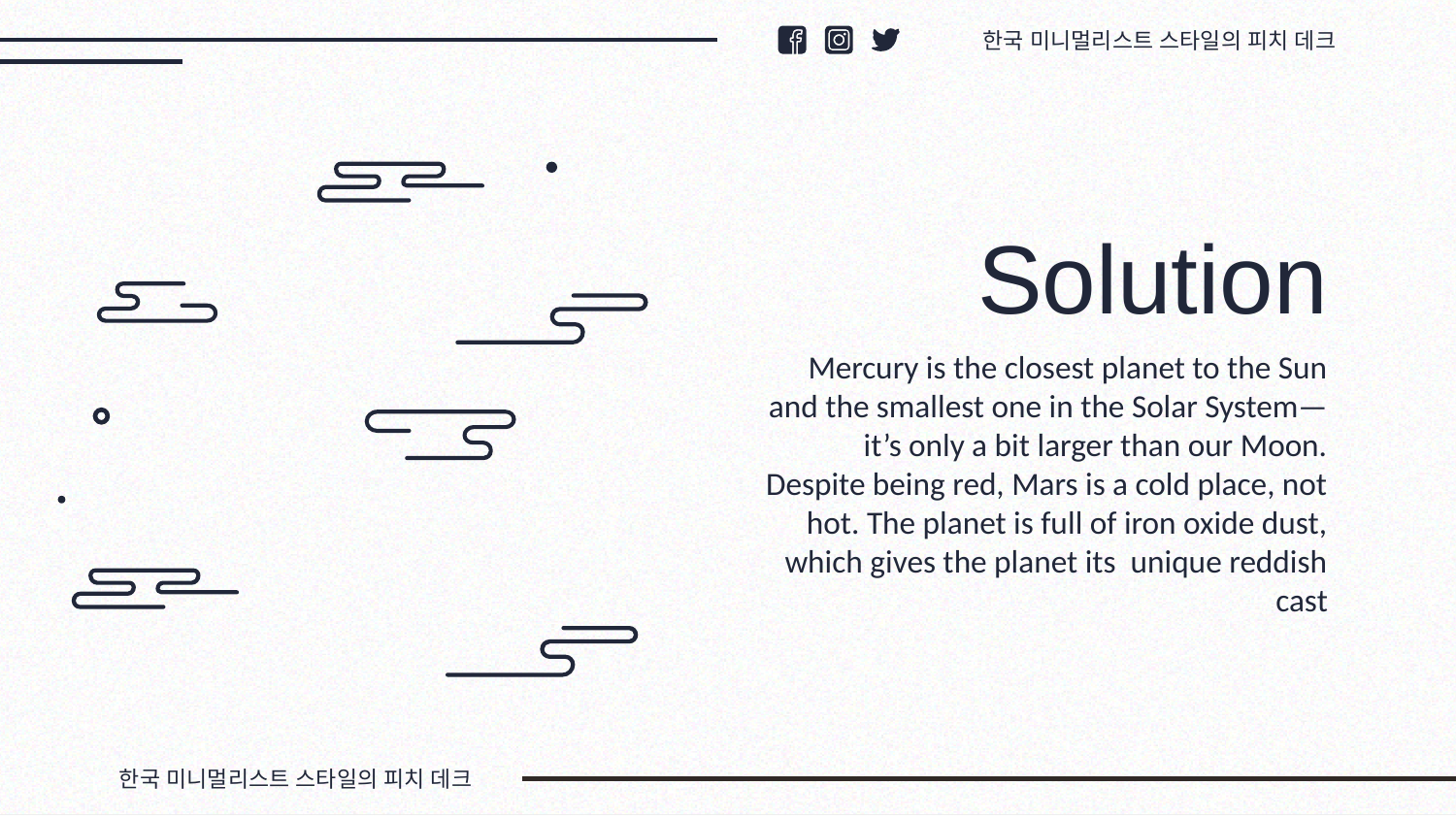

한국 미니멀리스트 스타일의 피치 데크

# Solution

Mercury is the closest planet to the Sun and the smallest one in the Solar System—it’s only a bit larger than our Moon. Despite being red, Mars is a cold place, not hot. The planet is full of iron oxide dust, which gives the planet its  unique reddish cast

한국 미니멀리스트 스타일의 피치 데크